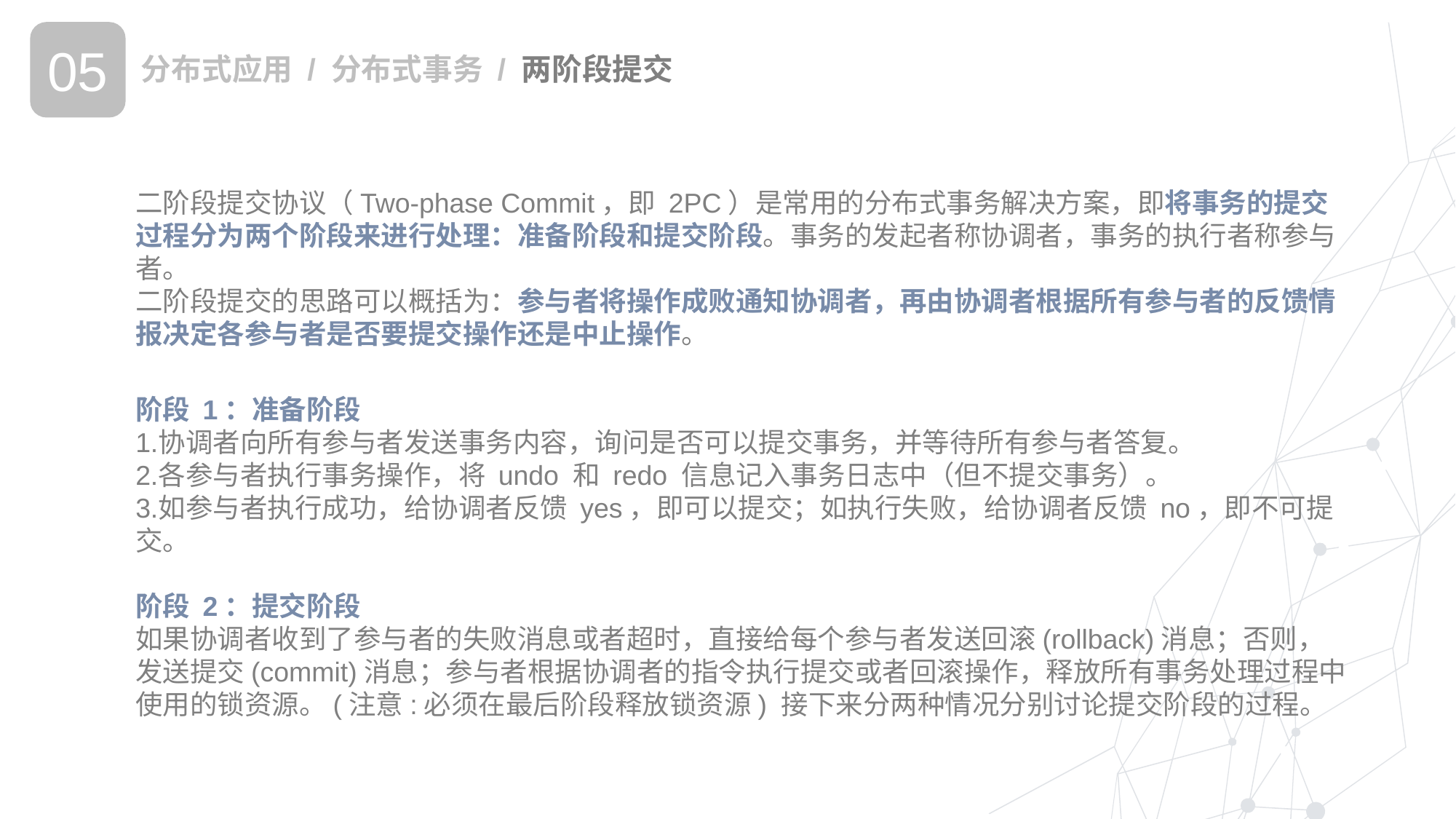

05
分布式应用 / 分布式事务 / 两阶段提交

二阶段提交协议（Two-phase Commit，即 2PC）是常用的分布式事务解决方案，即将事务的提交过程分为两个阶段来进行处理：准备阶段和提交阶段。事务的发起者称协调者，事务的执行者称参与者。
二阶段提交的思路可以概括为：参与者将操作成败通知协调者，再由协调者根据所有参与者的反馈情报决定各参与者是否要提交操作还是中止操作。
阶段 1：准备阶段
协调者向所有参与者发送事务内容，询问是否可以提交事务，并等待所有参与者答复。
各参与者执行事务操作，将 undo 和 redo 信息记入事务日志中（但不提交事务）。
如参与者执行成功，给协调者反馈 yes，即可以提交；如执行失败，给协调者反馈 no，即不可提交。

阶段 2：提交阶段
如果协调者收到了参与者的失败消息或者超时，直接给每个参与者发送回滚(rollback)消息；否则，发送提交(commit)消息；参与者根据协调者的指令执行提交或者回滚操作，释放所有事务处理过程中使用的锁资源。(注意:必须在最后阶段释放锁资源) 接下来分两种情况分别讨论提交阶段的过程。